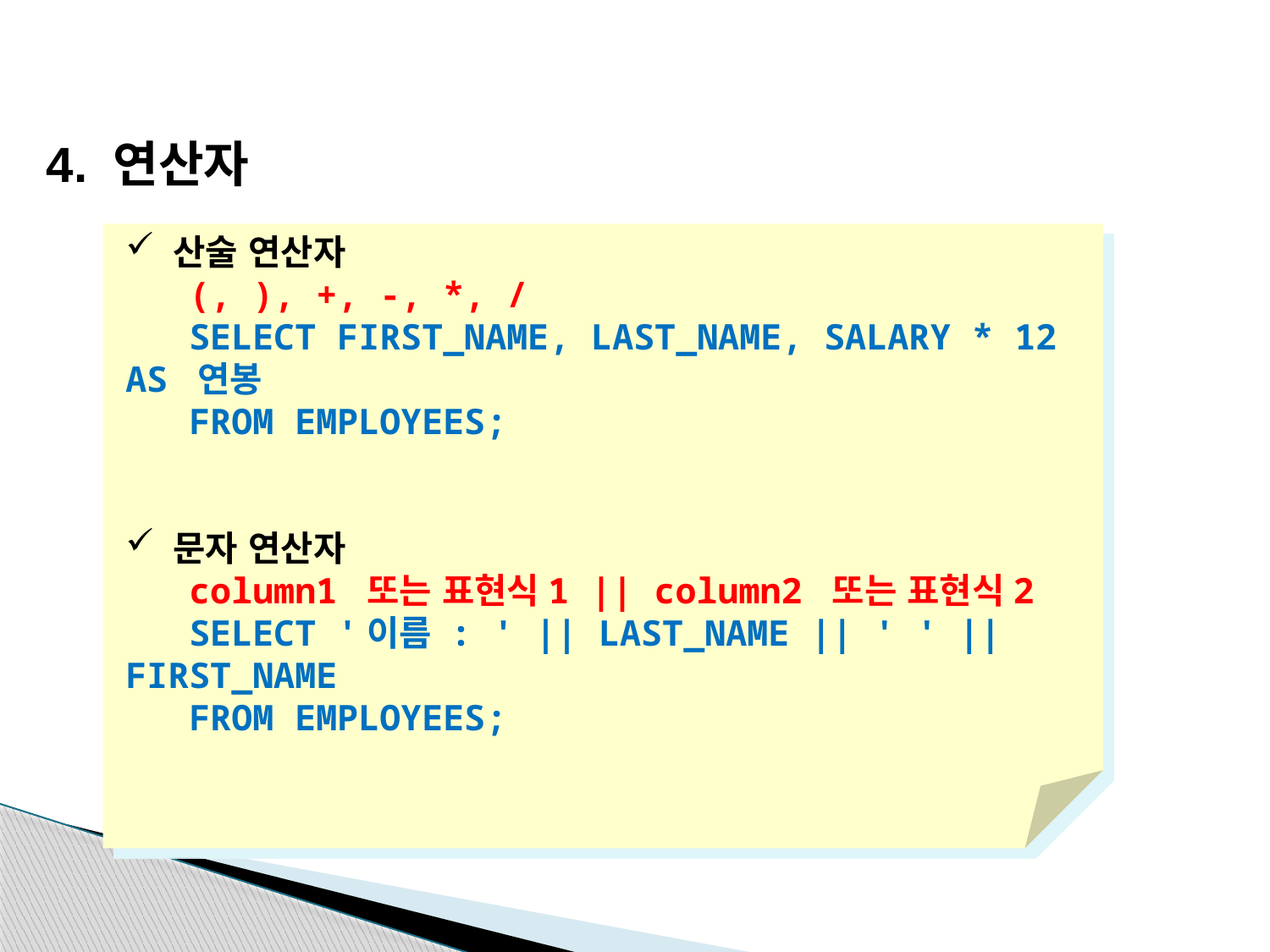

4. 연산자
산술 연산자
   (, ), +, -, *, /
   SELECT FIRST_NAME, LAST_NAME, SALARY * 12 AS 연봉
   FROM EMPLOYEES;

문자 연산자
   column1 또는 표현식1 || column2 또는 표현식2
   SELECT '이름 : ' || LAST_NAME || ' ' || FIRST_NAME
   FROM EMPLOYEES;